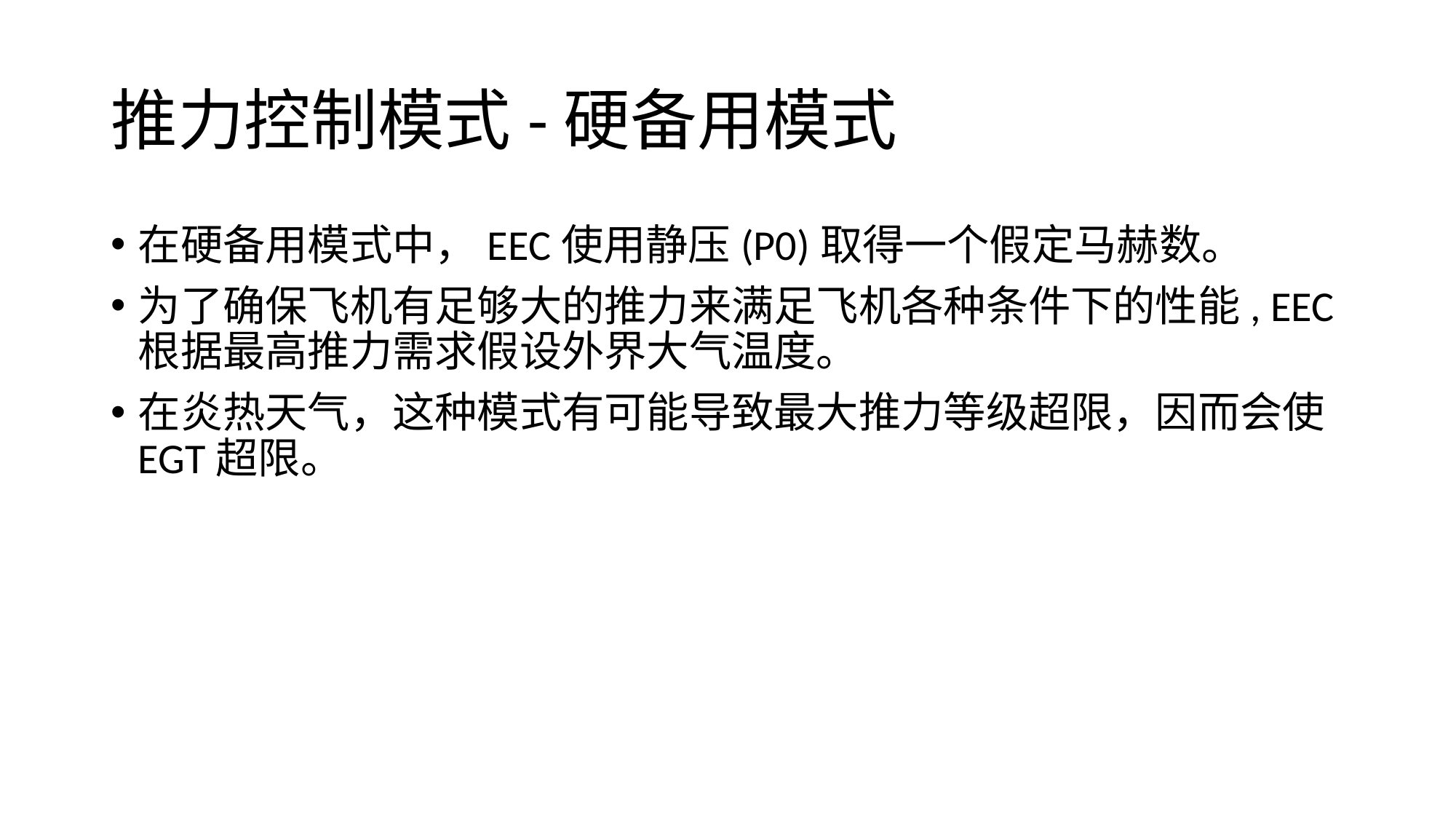

# 推力控制模式-硬备用模式
在硬备用模式中，EEC使用静压(P0)取得一个假定马赫数。
为了确保飞机有足够大的推力来满足飞机各种条件下的性能, EEC根据最高推力需求假设外界大气温度。
在炎热天气，这种模式有可能导致最大推力等级超限，因而会使EGT超限。